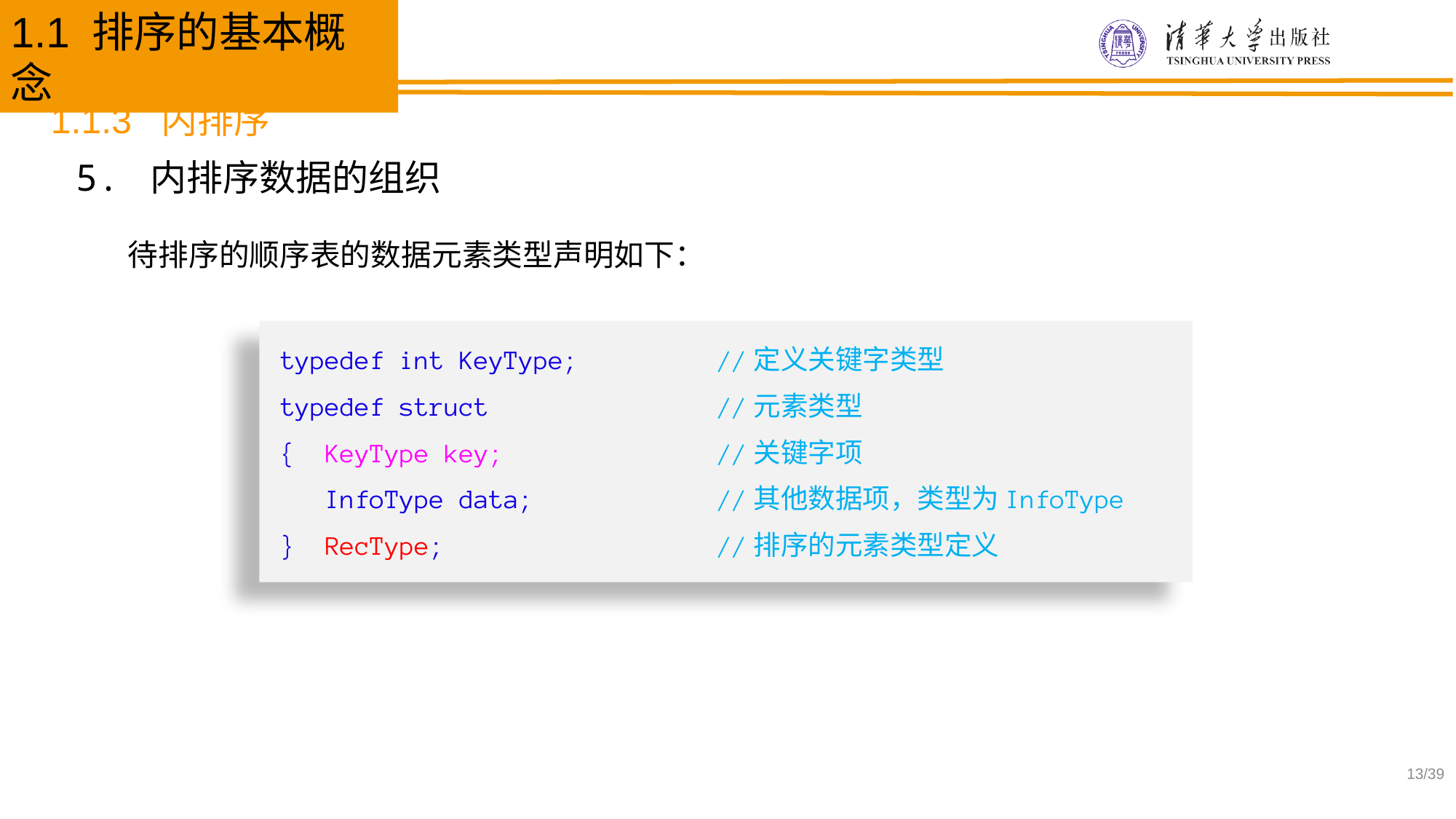

1.1 排序的基本概念
1.1.3  内排序
5. 内排序数据的组织
 待排序的顺序表的数据元素类型声明如下：
typedef int KeyType;    	//定义关键字类型
typedef struct          	//元素类型
{  KeyType key;         	//关键字项
   InfoType data;       	//其他数据项，类型为InfoType
}  RecType;	            	//排序的元素类型定义
13/39